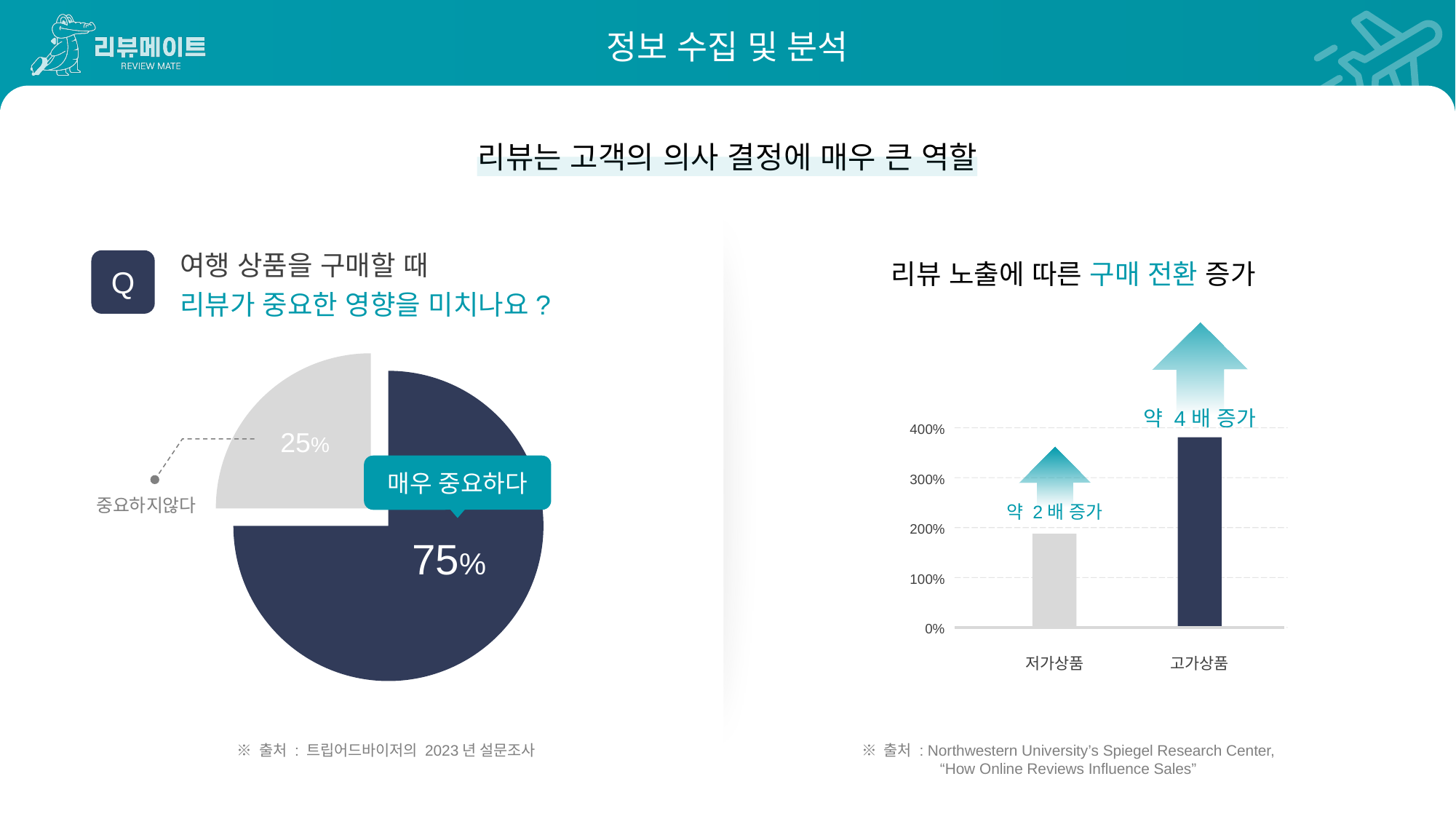

정보 수집 및 분석
리뷰는 고객의 의사 결정에 매우 큰 역할

여행 상품을 구매할 때
리뷰가 중요한 영향을 미치나요?
Q
리뷰 노출에 따른 구매 전환 증가

약 4배 증가
400%
300%
200%
100%
0%

약 2배 증가

저가상품
고가상품

### Chart

| Category | 판매 |
|---|---|
| 1분기 | 75.0 |
| 2분기 | 25.0 |
| 3분기 | None |
| 4분기 | None |
25%

매우 중요하다

중요하지않다
75%

※ 출처 : 트립어드바이저의 2023년 설문조사
※ 출처 : Northwestern University’s Spiegel Research Center, “How Online Reviews Influence Sales”